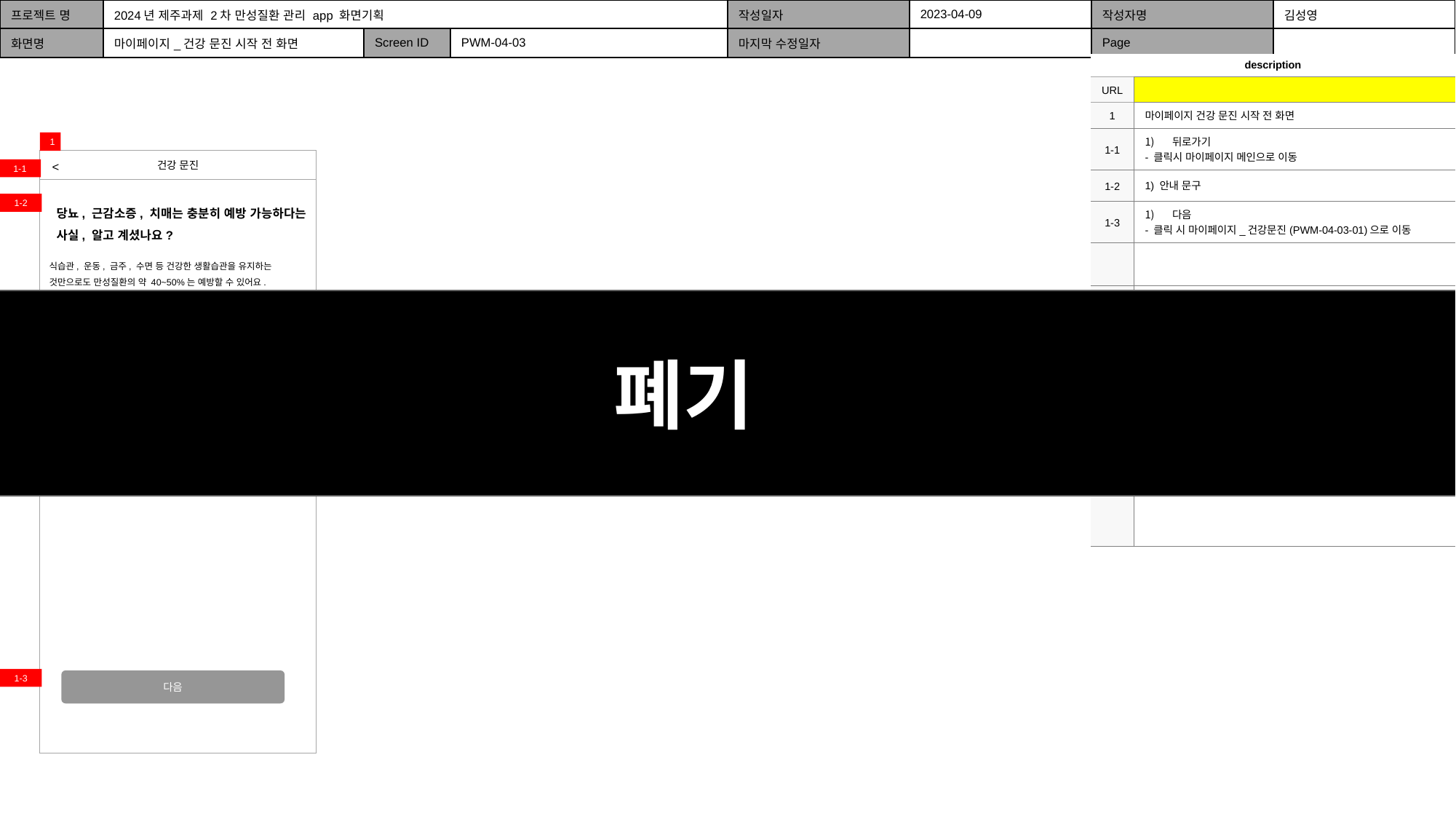

| 프로젝트 명 | 2024년 제주과제 2차 만성질환 관리 app 화면기획 |  |  | 작성일자 | 2023-04-09 | 작성자명 | 김성영 |
| --- | --- | --- | --- | --- | --- | --- | --- |
| 화면명 | 마이페이지\_건강 문진 시작 전 화면 | Screen ID | PWM-04-03 | 마지막 수정일자 |  | Page |  |
| description |  |
| --- | --- |
| URL |  |
| 1 | 마이페이지 건강 문진 시작 전 화면 |
| 1-1 | 뒤로가기 - 클릭시 마이페이지 메인으로 이동 |
| 1-2 | 1) 안내 문구 |
| 1-3 | 다음 - 클릭 시 마이페이지\_건강문진(PWM-04-03-01)으로 이동 |
|  |  |
|  |  |
|  |  |
|  |  |
|  |  |
|  |  |
|  |  |
|  |  |
1

건강 문진
<
1-1
당뇨, 근감소증, 치매는 충분히 예방 가능하다는 사실, 알고 계셨나요?
1-2
식습관, 운동, 금주, 수면 등 건강한 생활습관을 유지하는 것만으로도 만성질환의 약 40~50%는 예방할 수 있어요.
정확한 예방과 관리를 위해 건강 문진을 진행해볼까요?
폐기
1-3
다음